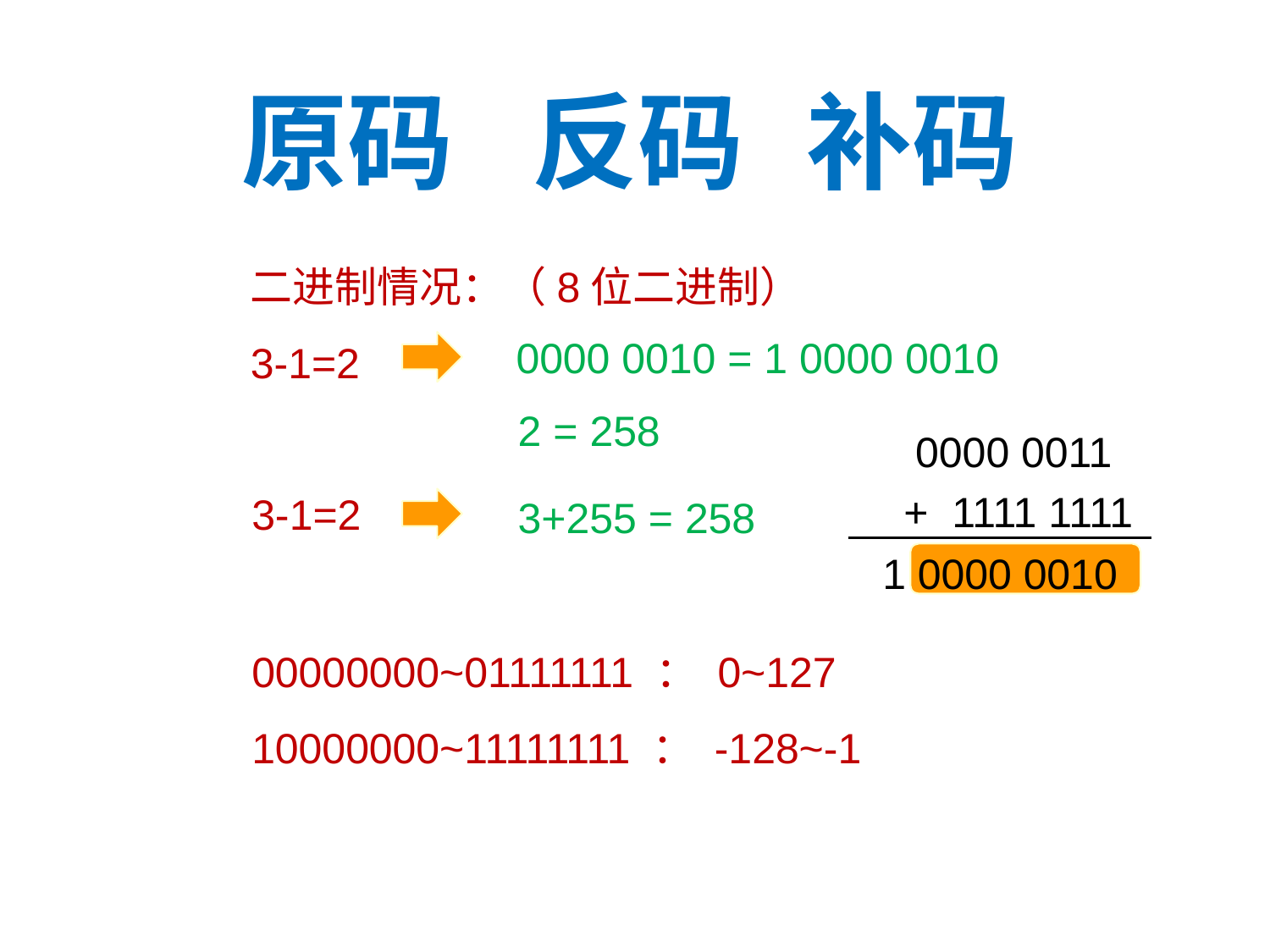

原码
反码
补码
二进制情况：（8位二进制）
3-1=2
0000 0010 = 1 0000 0010

2 = 258
 0000 0011
+  1111 1111
 1 0000 0010
3-1=2
3+255 = 258

00000000~01111111 ： 0~127
10000000~11111111 ： -128~-1